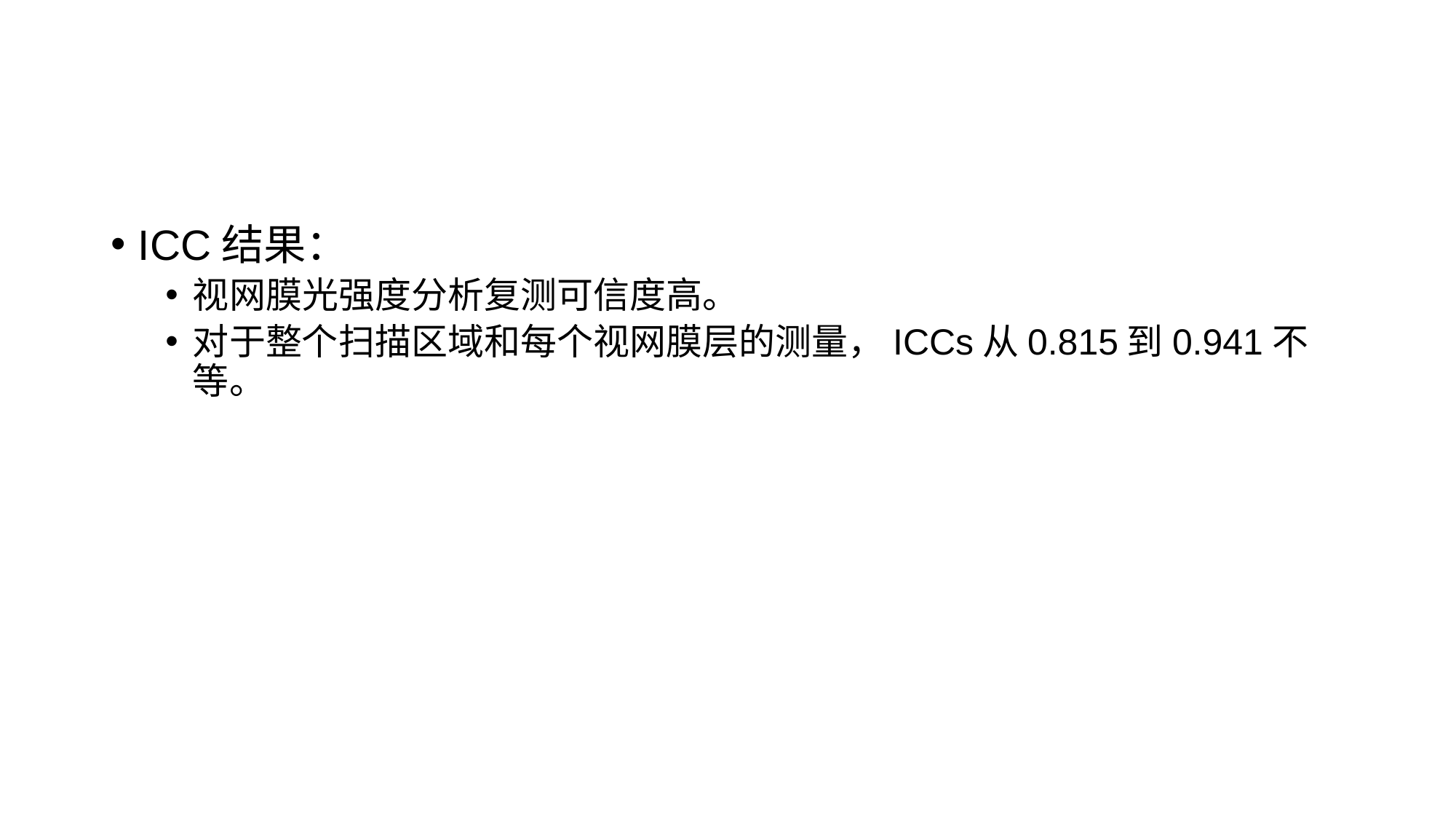

#
ICC结果：
视网膜光强度分析复测可信度高。
对于整个扫描区域和每个视网膜层的测量，ICCs从0.815到0.941不等。